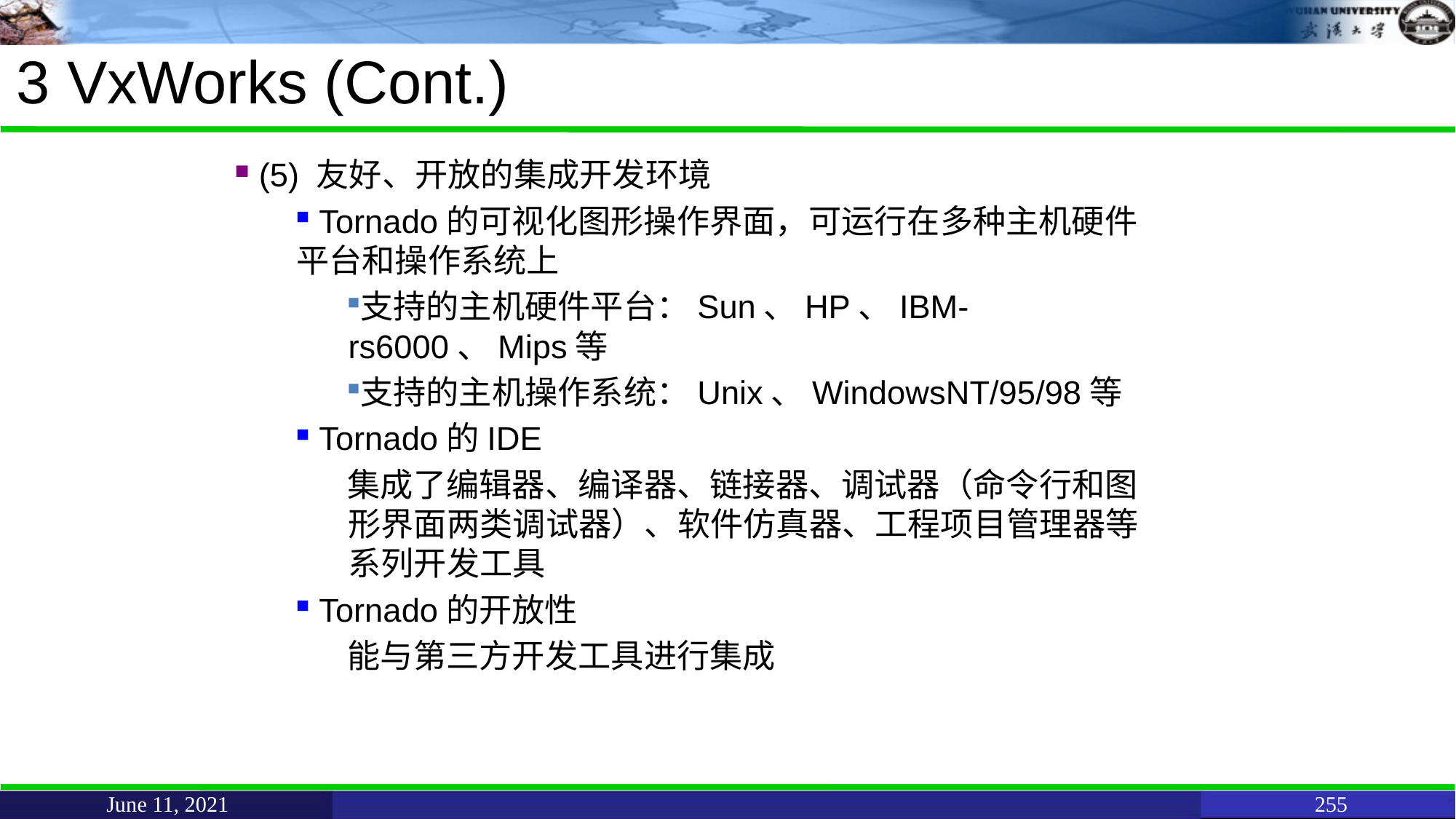

# 3 VxWorks (Cont.)
 (5) 友好、开放的集成开发环境
 Tornado的可视化图形操作界面，可运行在多种主机硬件平台和操作系统上
支持的主机硬件平台：Sun、HP、IBM-rs6000、Mips等
支持的主机操作系统：Unix、WindowsNT/95/98等
 Tornado的IDE
集成了编辑器、编译器、链接器、调试器（命令行和图形界面两类调试器）、软件仿真器、工程项目管理器等系列开发工具
 Tornado的开放性
能与第三方开发工具进行集成
June 11, 2021

255